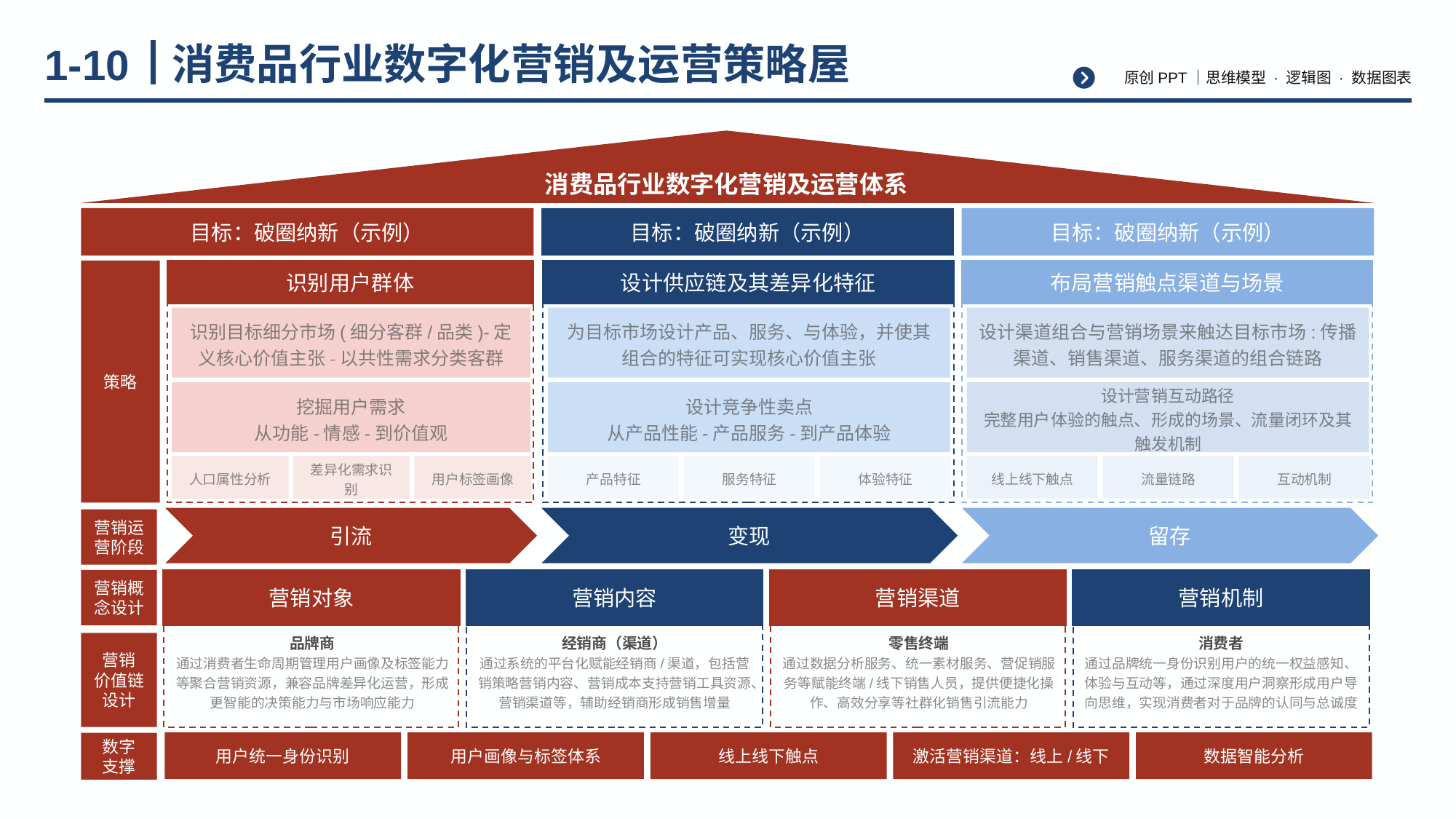

# 消费品行业数字化营销及运营策略屋
1-10

消费品行业数字化营销及运营体系
目标：破圈纳新（示例）
目标：破圈纳新（示例）
目标：破圈纳新（示例）
策略
识别用户群体
设计供应链及其差异化特征
布局营销触点渠道与场景

识别目标细分市场(细分客群/品类)-定义核心价值主张-以共性需求分类客群
为目标市场设计产品、服务、与体验，并使其组合的特征可实现核心价值主张
设计渠道组合与营销场景来触达目标市场:传播渠道、销售渠道、服务渠道的组合链路
挖掘用户需求
从功能-情感-到价值观
设计竞争性卖点
从产品性能-产品服务-到产品体验
设计营销互动路径
完整用户体验的触点、形成的场景、流量闭环及其触发机制
人口属性分析
差异化需求识别
用户标签画像
产品特征
服务特征
体验特征
线上线下触点
流量链路
互动机制
引流
变现
留存
营销运营阶段
营销概念设计
营销对象
营销内容
营销渠道
营销机制

品牌商
通过消费者生命周期管理用户画像及标签能力等聚合营销资源，兼容品牌差异化运营，形成更智能的决策能力与市场响应能力
经销商（渠道）
通过系统的平台化赋能经销商/渠道，包括营销策略营销内容、营销成本支持营销工具资源、营销渠道等，辅助经销商形成销售增量
零售终端
通过数据分析服务、统一素材服务、营促销服务等赋能终端/线下销售人员，提供便捷化操作、高效分享等社群化销售引流能力
消费者
通过品牌统一身份识别用户的统一权益感知、体验与互动等，通过深度用户洞察形成用户导向思维，实现消费者对于品牌的认同与总诚度
营销
价值链设计
用户统一身份识别
用户画像与标签体系
线上线下触点
激活营销渠道：线上/线下
数据智能分析
数字
支撑